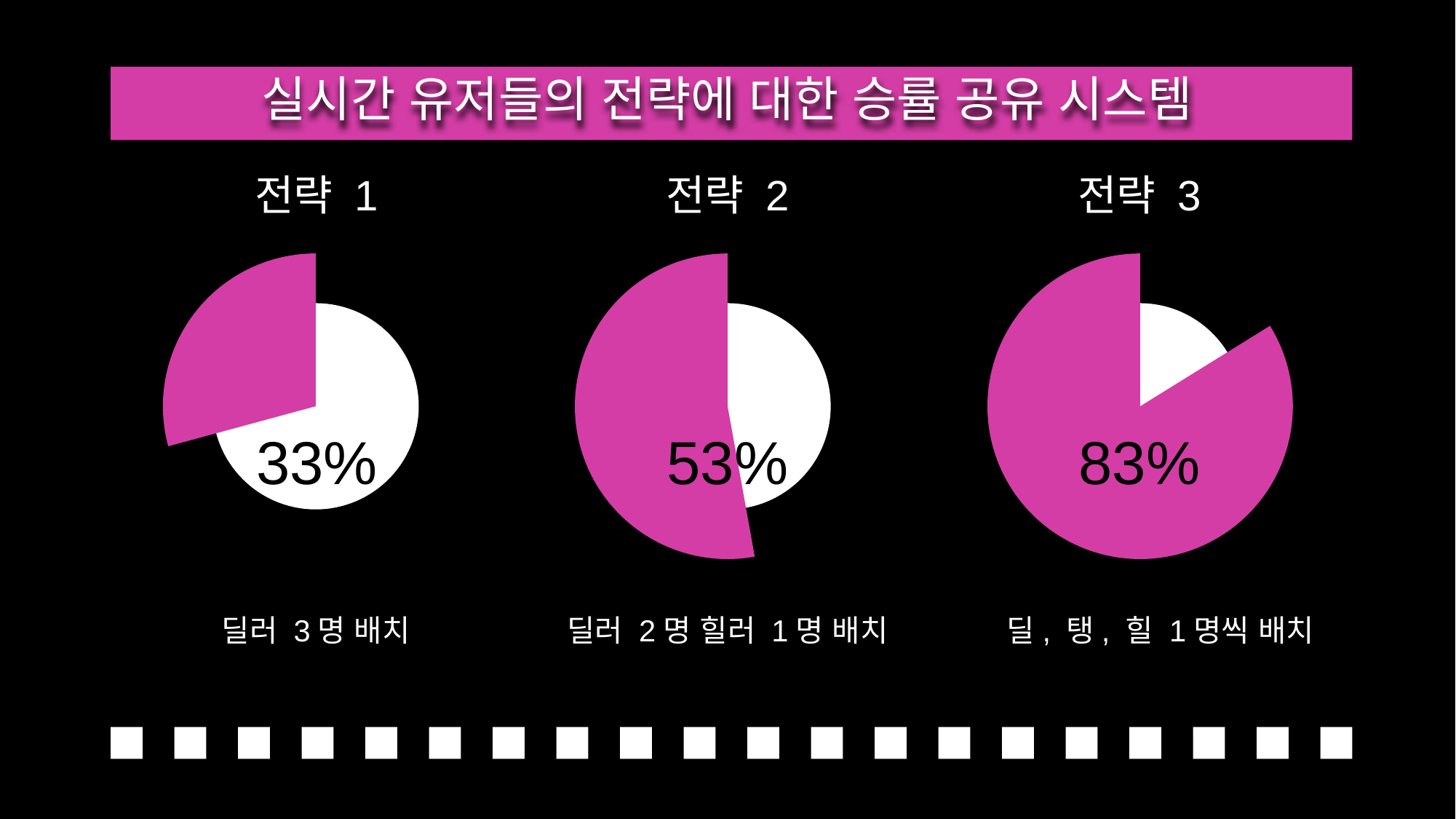

실시간 유저들의 전략에 대한 승률 공유 시스템
전략 1
전략 2
전략 3

33%
53%
83%
딜러 3명 배치
딜러 2명 힐러 1명 배치
딜, 탱, 힐 1명씩 배치